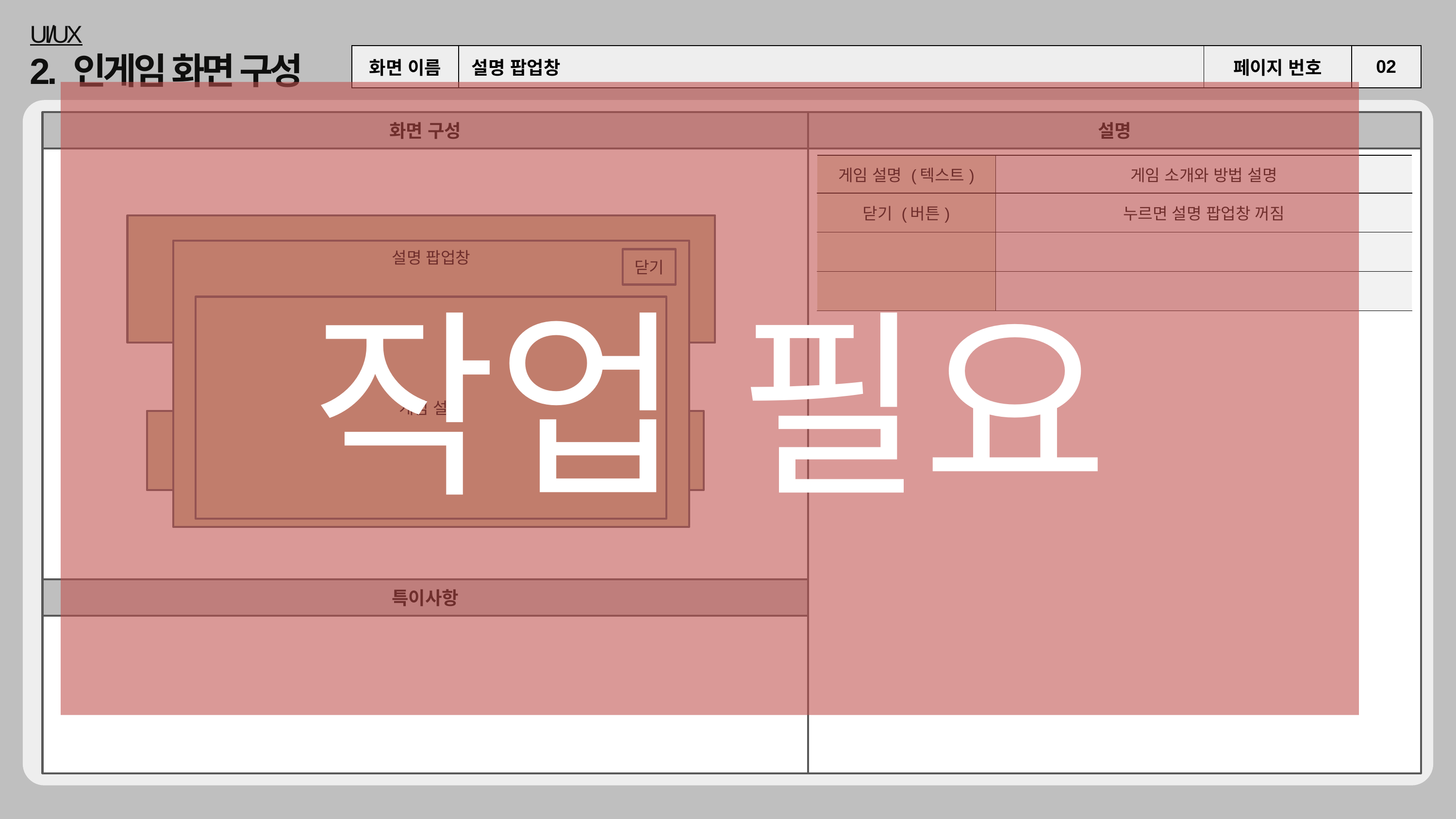

UI/UX
2. 인게임 화면 구성
| 화면 이름 | 설명 팝업창 | 페이지 번호 | 02 |
| --- | --- | --- | --- |
작업 필요

화면 구성
설명

| 게임 설명 (텍스트) | 게임 소개와 방법 설명 |
| --- | --- |
| 닫기 (버튼) | 누르면 설명 팝업창 꺼짐 |
|  |  |
|  |  |
제목
설명 팝업창
닫기
게임 설명
시작 버튼
종료 버튼
설명 버튼
특이사항